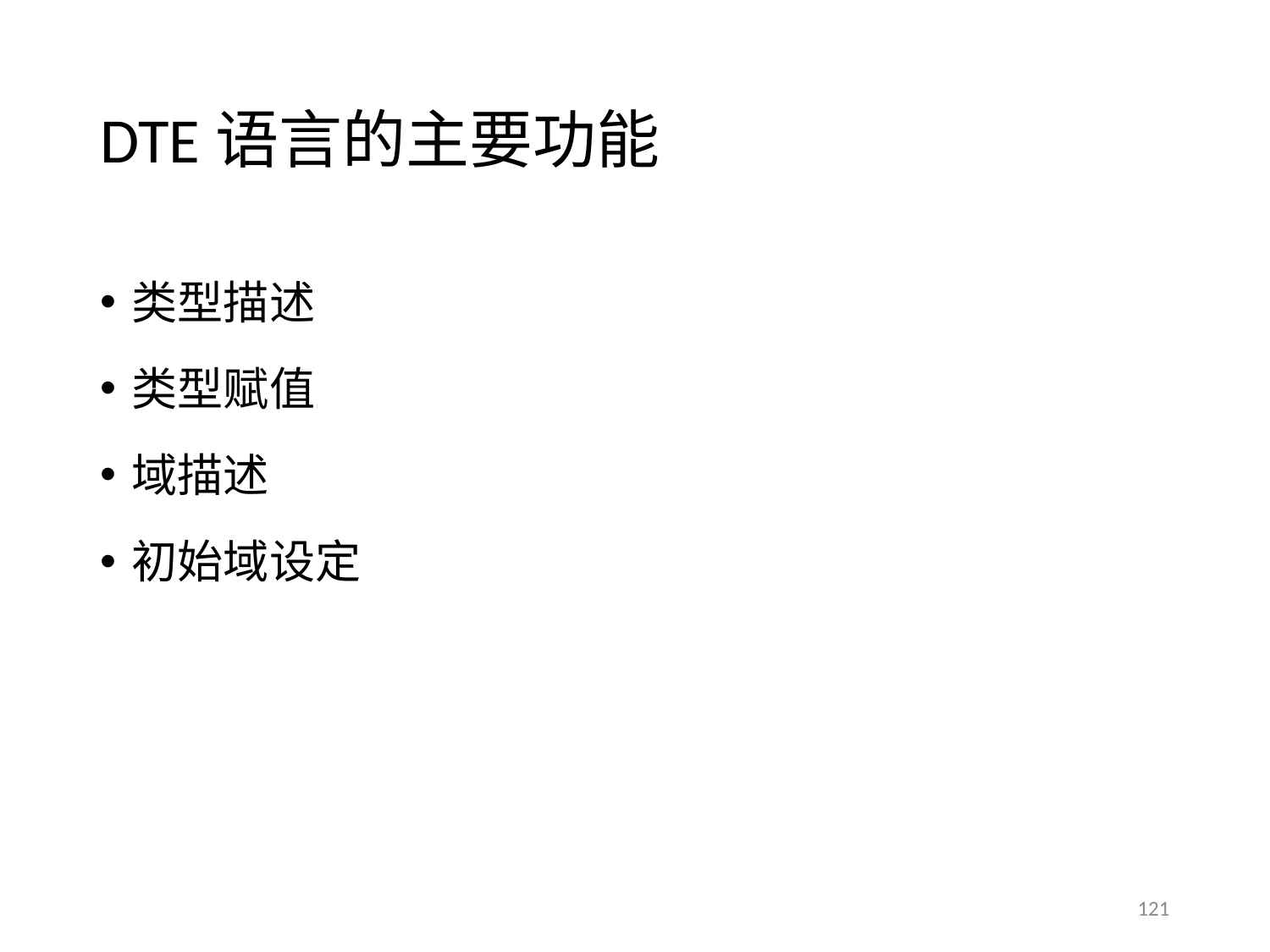

# DTE语言的主要功能
类型描述
类型赋值
域描述
初始域设定
121